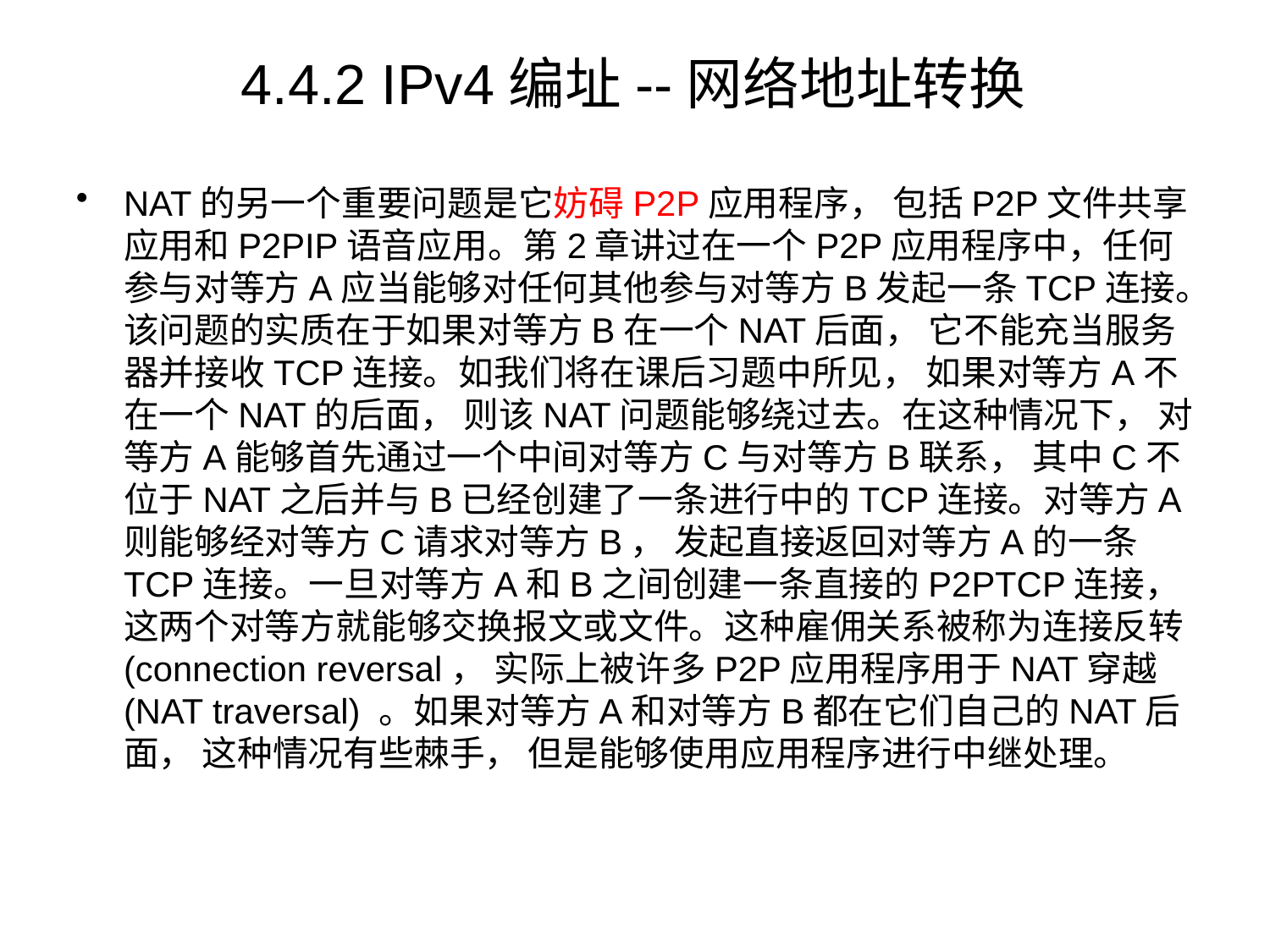

# 4.4.2 IPv4编址--网络地址转换
NAT的另一个重要问题是它妨碍P2P应用程序， 包括P2P文件共享应用和P2PIP语音应用。第2章讲过在一个P2P应用程序中，任何参与对等方A应当能够对任何其他参与对等方B发起一条TCP连接。该问题的实质在于如果对等方B在一个NAT后面， 它不能充当服务器并接收TCP连接。如我们将在课后习题中所见， 如果对等方A不在一个NAT的后面， 则该NAT问题能够绕过去。在这种情况下， 对等方A能够首先通过一个中间对等方C与对等方B联系， 其中C不位于NAT之后并与B已经创建了一条进行中的TCP连接。对等方A则能够经对等方C请求对等方B， 发起直接返回对等方A的一条TCP连接。一旦对等方A和B之间创建一条直接的P2PTCP连接， 这两个对等方就能够交换报文或文件。这种雇佣关系被称为连接反转(connection reversal， 实际上被许多P2P应用程序用于NAT穿越(NAT traversal) 。如果对等方A和对等方B都在它们自己的NAT后面， 这种情况有些棘手， 但是能够使用应用程序进行中继处理。